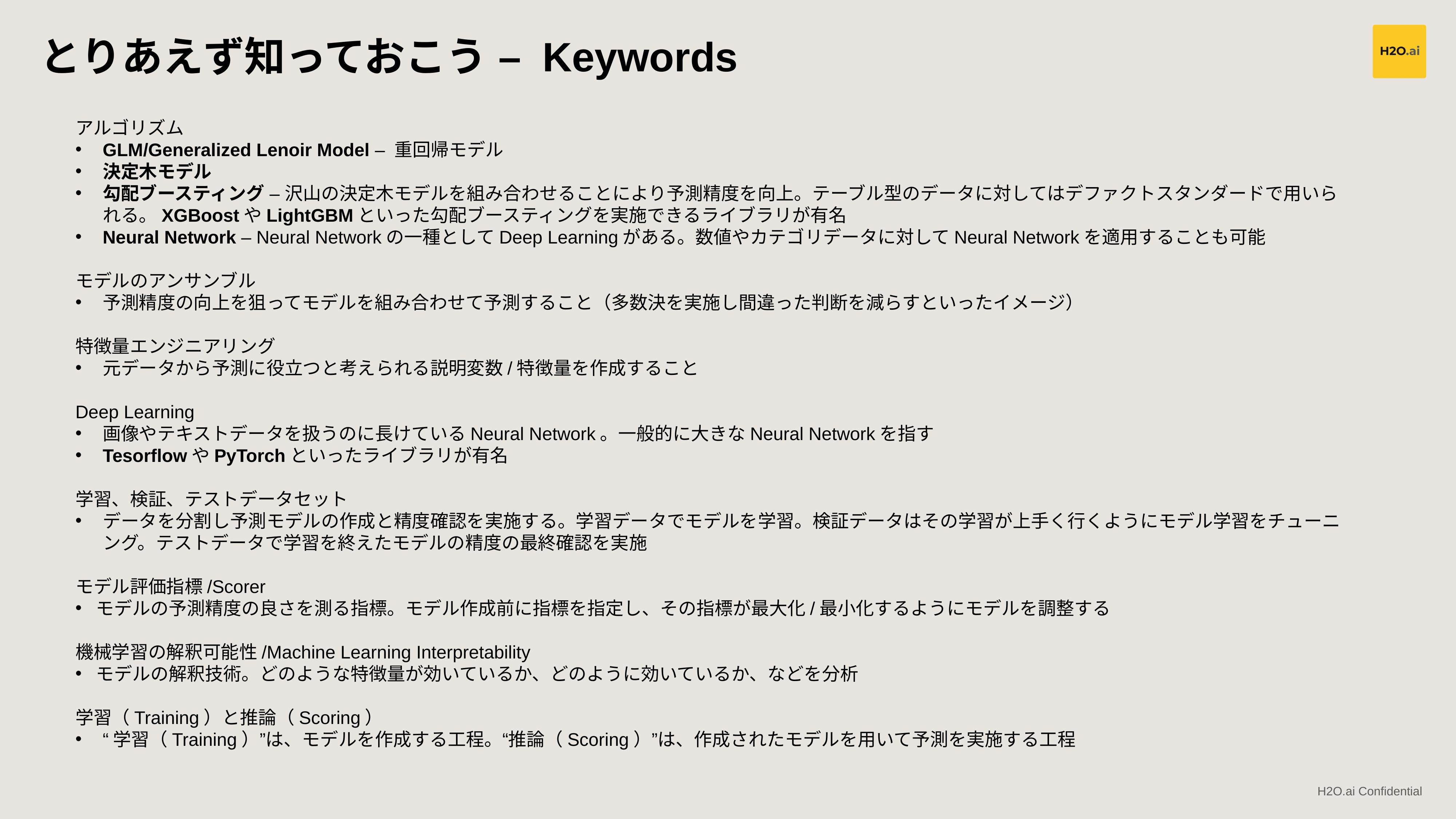

とりあえず知っておこう – Keywords
アルゴリズム
GLM/Generalized Lenoir Model – 重回帰モデル
決定木モデル
勾配ブースティング – 沢山の決定木モデルを組み合わせることにより予測精度を向上。テーブル型のデータに対してはデファクトスタンダードで用いられる。XGBoostやLightGBMといった勾配ブースティングを実施できるライブラリが有名
Neural Network – Neural Networkの一種としてDeep Learningがある。数値やカテゴリデータに対してNeural Networkを適用することも可能

モデルのアンサンブル
予測精度の向上を狙ってモデルを組み合わせて予測すること（多数決を実施し間違った判断を減らすといったイメージ）

特徴量エンジニアリング
元データから予測に役立つと考えられる説明変数/特徴量を作成すること

Deep Learning
画像やテキストデータを扱うのに長けているNeural Network。一般的に大きなNeural Networkを指す
TesorflowやPyTorchといったライブラリが有名

学習、検証、テストデータセット
データを分割し予測モデルの作成と精度確認を実施する。学習データでモデルを学習。検証データはその学習が上手く行くようにモデル学習をチューニング。テストデータで学習を終えたモデルの精度の最終確認を実施

モデル評価指標/Scorer
モデルの予測精度の良さを測る指標。モデル作成前に指標を指定し、その指標が最大化/最小化するようにモデルを調整する

機械学習の解釈可能性/Machine Learning Interpretability
モデルの解釈技術。どのような特徴量が効いているか、どのように効いているか、などを分析

学習（Training）と推論（Scoring）
“学習（Training）”は、モデルを作成する工程。“推論（Scoring）”は、作成されたモデルを用いて予測を実施する工程